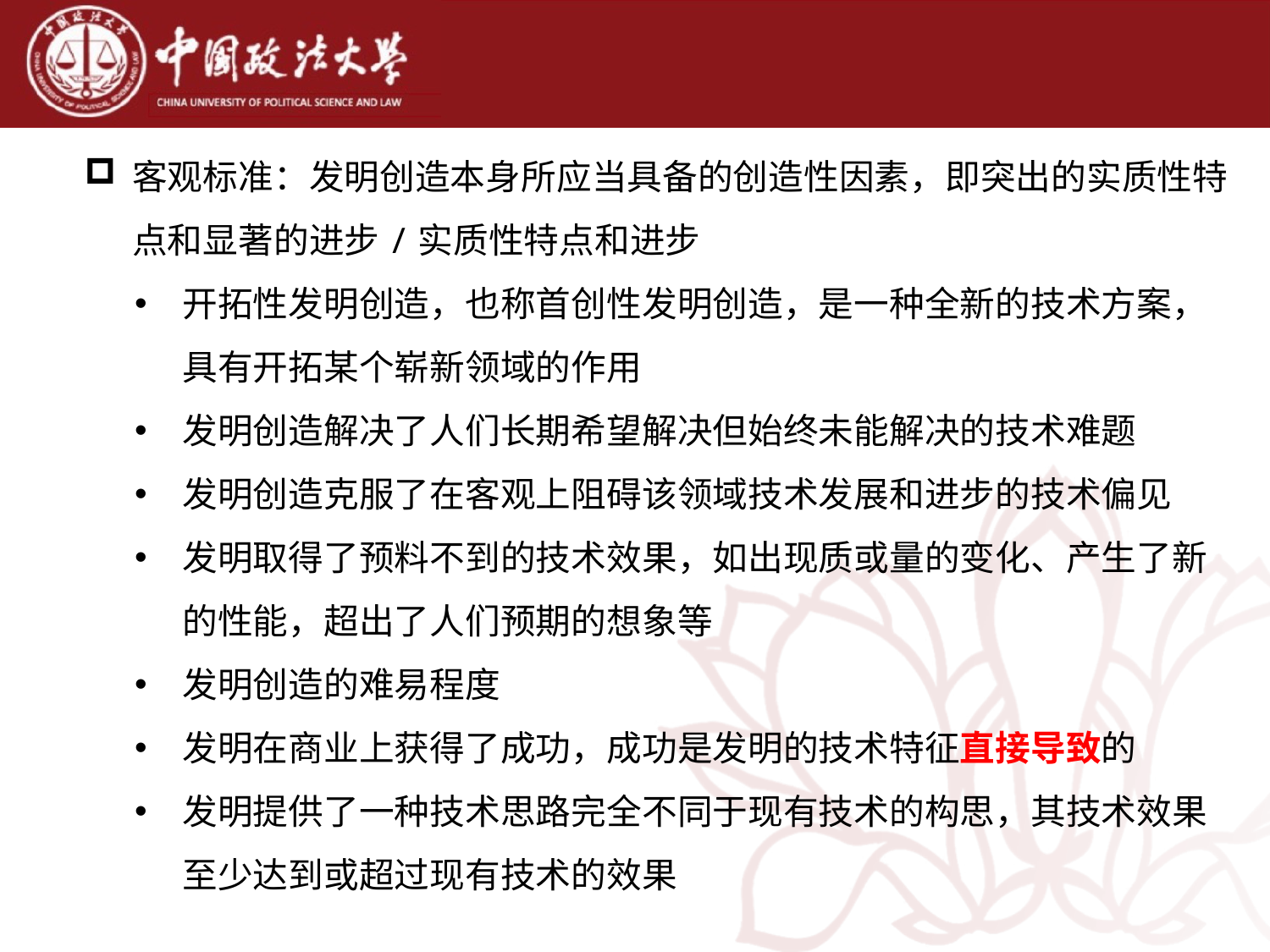

客观标准：发明创造本身所应当具备的创造性因素，即突出的实质性特点和显著的进步/实质性特点和进步
开拓性发明创造，也称首创性发明创造，是一种全新的技术方案，具有开拓某个崭新领域的作用
发明创造解决了人们长期希望解决但始终未能解决的技术难题
发明创造克服了在客观上阻碍该领域技术发展和进步的技术偏见
发明取得了预料不到的技术效果，如出现质或量的变化、产生了新的性能，超出了人们预期的想象等
发明创造的难易程度
发明在商业上获得了成功，成功是发明的技术特征直接导致的
发明提供了一种技术思路完全不同于现有技术的构思，其技术效果至少达到或超过现有技术的效果